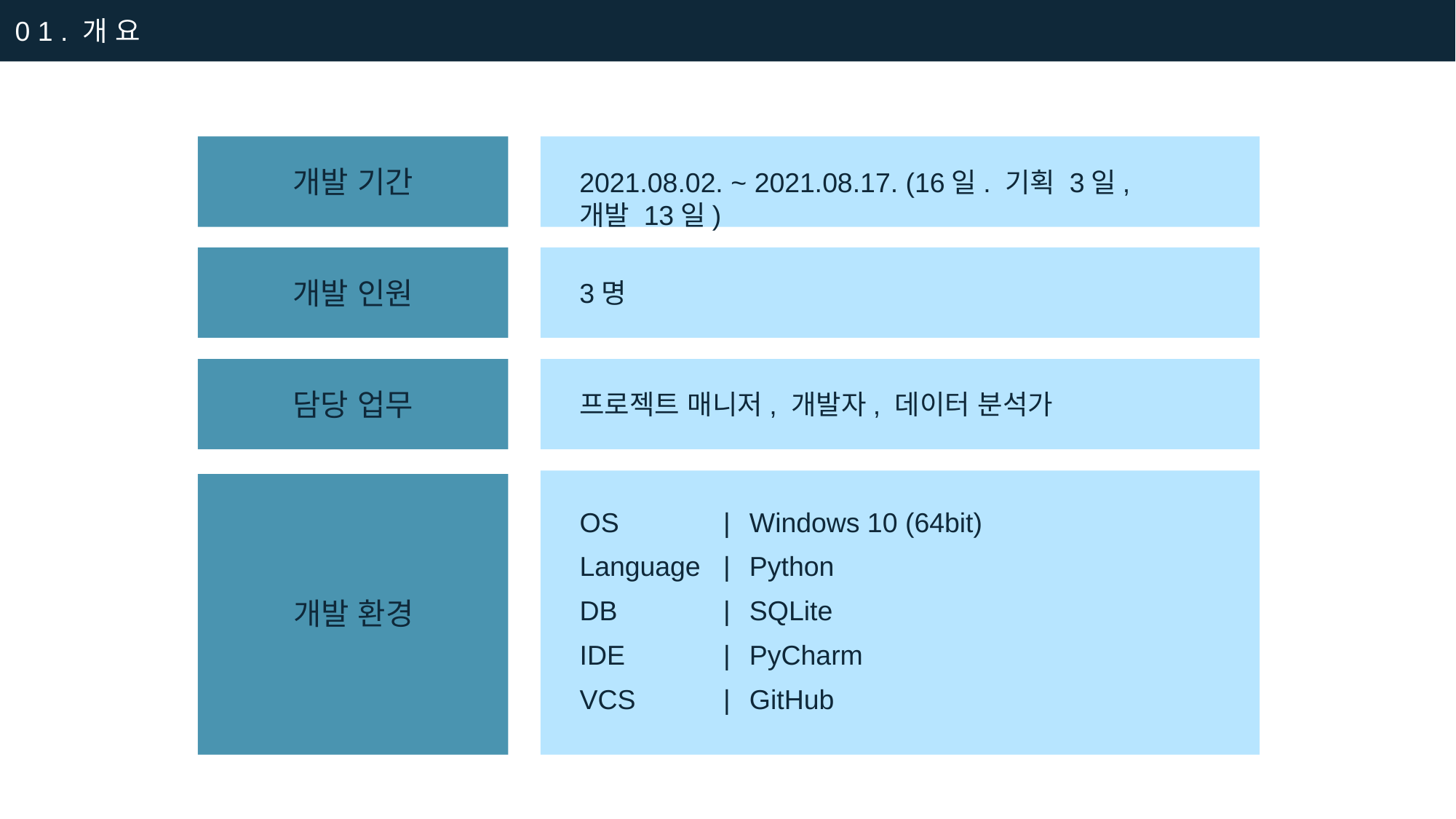

0 1 . 개 요

개발 기간

2021.08.02. ~ 2021.08.17. (16일. 기획 3일, 개발 13일)

개발 인원

3명

담당 업무

프로젝트 매니저, 개발자, 데이터 분석가

개발 환경
| OS | | | Windows 10 (64bit) |
| --- | --- | --- |
| Language | | | Python |
| DB | | | SQLite |
| IDE | | | PyCharm |
| VCS | | | GitHub |